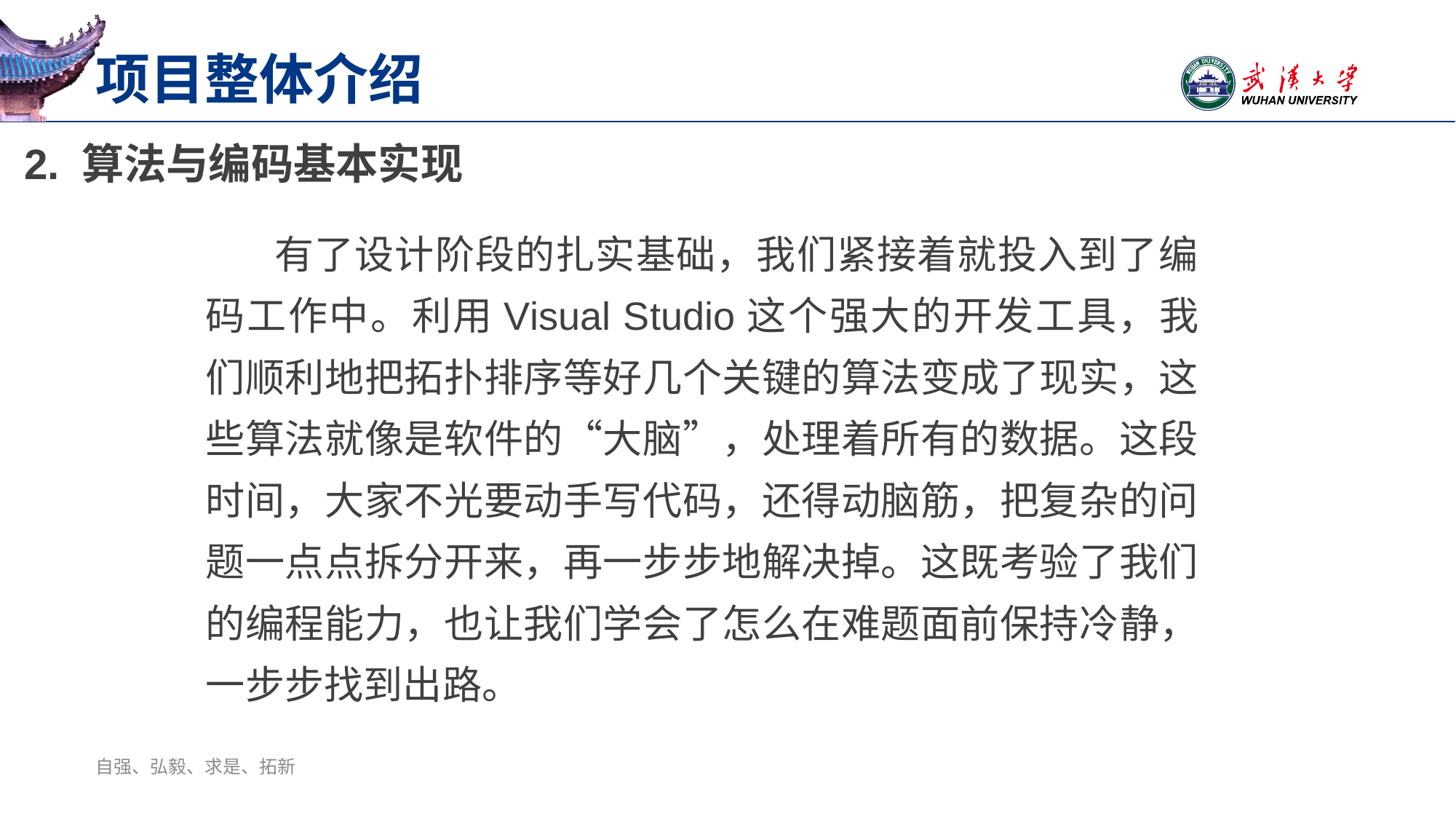

# 项目整体介绍
2. 算法与编码基本实现
      有了设计阶段的扎实基础，我们紧接着就投入到了编码工作中。利用Visual Studio这个强大的开发工具，我们顺利地把拓扑排序等好几个关键的算法变成了现实，这些算法就像是软件的“大脑”，处理着所有的数据。这段时间，大家不光要动手写代码，还得动脑筋，把复杂的问题一点点拆分开来，再一步步地解决掉。这既考验了我们的编程能力，也让我们学会了怎么在难题面前保持冷静，一步步找到出路。